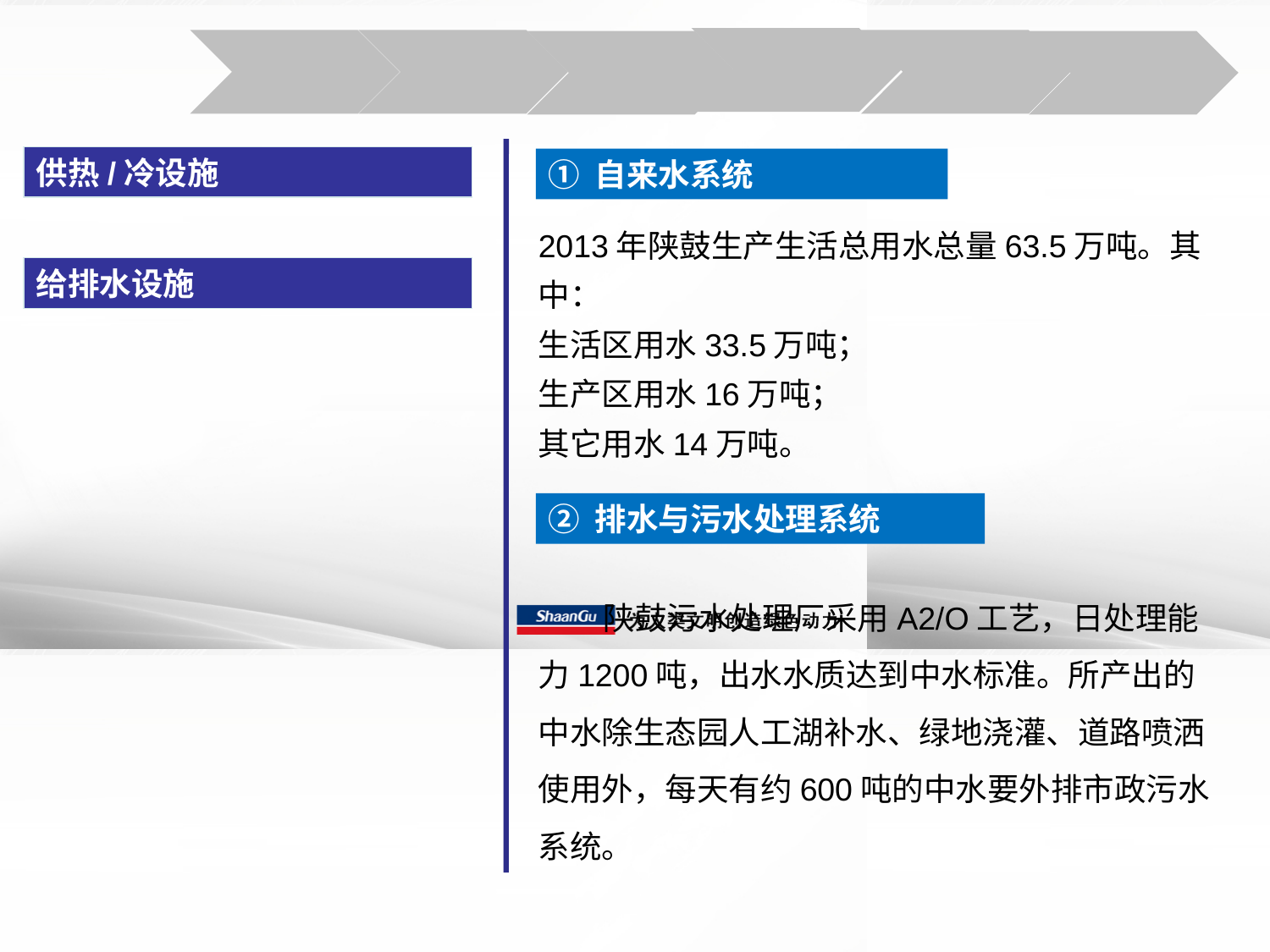

供热/冷设施
① 自来水系统
2013年陕鼓生产生活总用水总量63.5万吨。其中：
生活区用水33.5万吨；
生产区用水16万吨；
其它用水14万吨。
给排水设施
② 排水与污水处理系统
        陕鼓污水处理厂采用A2/O工艺，日处理能力1200吨，出水水质达到中水标准。所产出的中水除生态园人工湖补水、绿地浇灌、道路喷洒使用外，每天有约600吨的中水要外排市政污水系统。